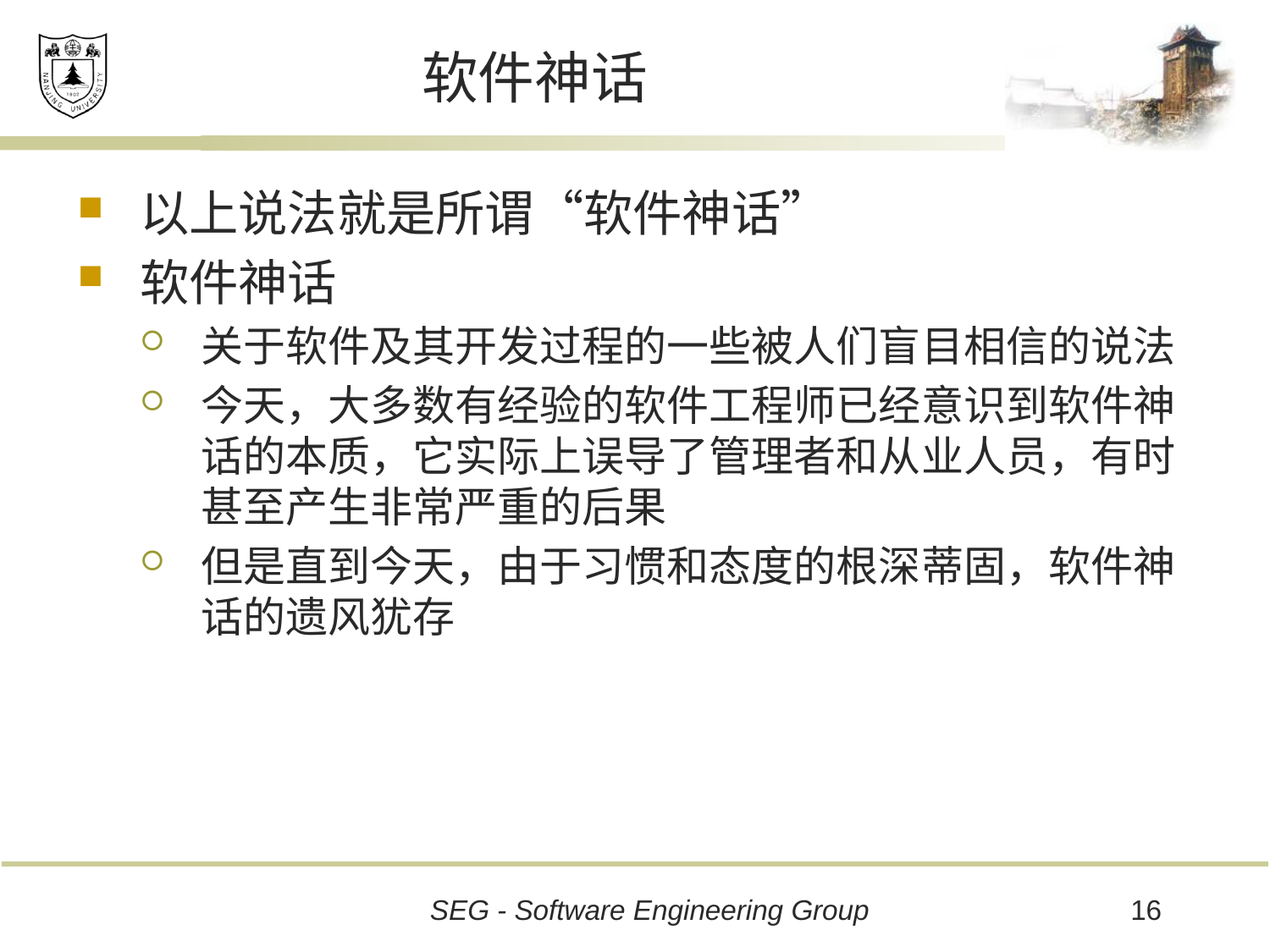

# 软件神话
以上说法就是所谓“软件神话”
软件神话
关于软件及其开发过程的一些被人们盲目相信的说法
今天，大多数有经验的软件工程师已经意识到软件神话的本质，它实际上误导了管理者和从业人员，有时甚至产生非常严重的后果
但是直到今天，由于习惯和态度的根深蒂固，软件神话的遗风犹存
16
SEG - Software Engineering Group